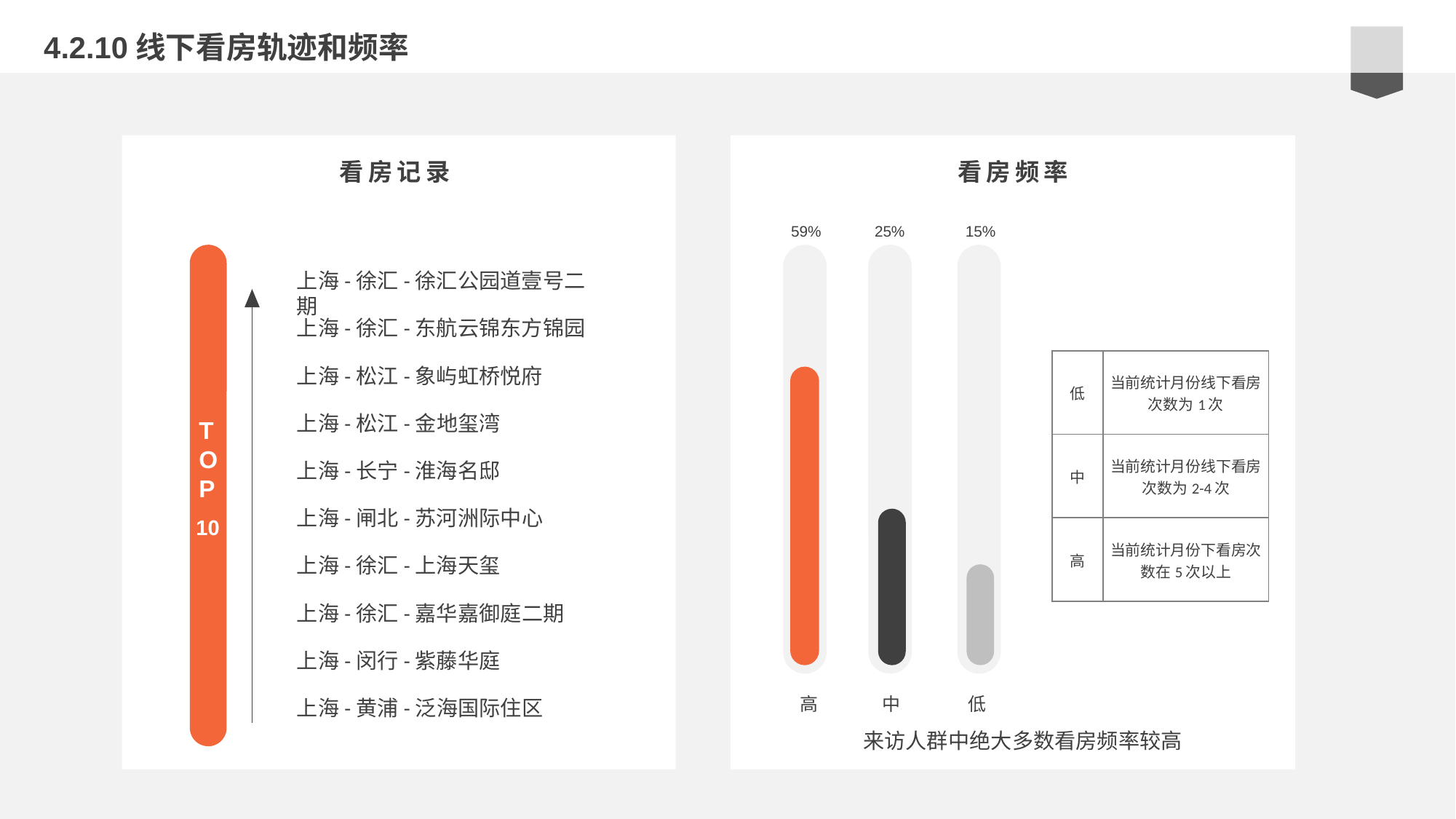

4.2.10线下看房轨迹和频率
124

看房记录
看房频率
59%
25%
15%

上海-徐汇-徐汇公园道壹号二期

上海-徐汇-东航云锦东方锦园
| 低 | 当前统计月份线下看房次数为1次 |
| --- | --- |
| 中 | 当前统计月份线下看房次数为2-4次 |
| 高 | 当前统计月份下看房次数在5次以上 |
上海-松江-象屿虹桥悦府
上海-松江-金地玺湾
TOP
上海-长宁-淮海名邸
上海-闸北-苏河洲际中心
10
上海-徐汇-上海天玺
上海-徐汇-嘉华嘉御庭二期
上海-闵行-紫藤华庭
高
中
低
上海-黄浦-泛海国际住区
来访人群中绝大多数看房频率较高